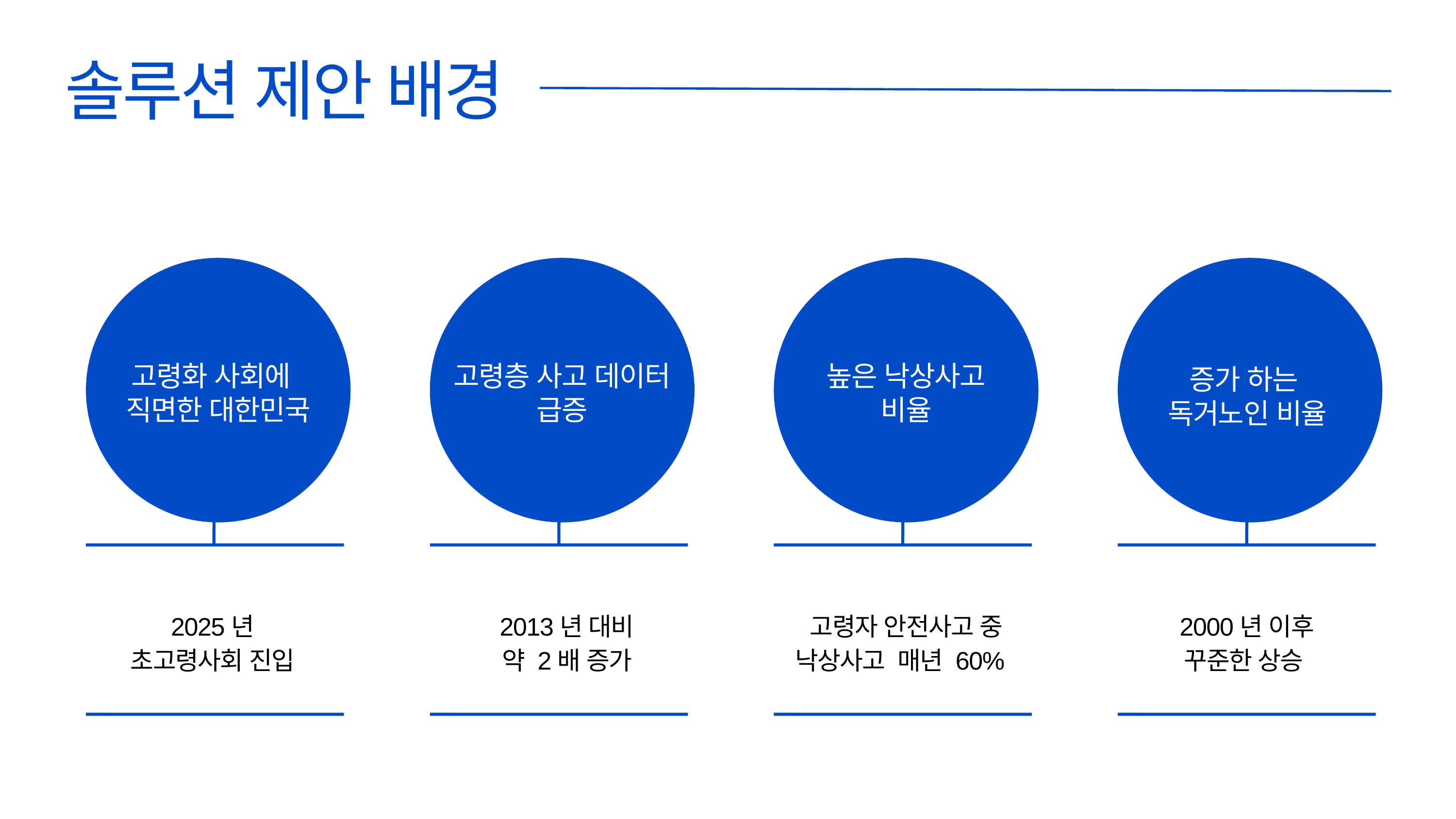

높은 낙상사고
비율
솔루션 제안 배경

고령화 사회에
직면한 대한민국
고령층 사고 데이터
급증
높은 낙상사고
비율
증가 하는
독거노인 비율

2025년
초고령사회 진입

2013년 대비
약 2배 증가

고령자 안전사고 중 낙상사고  매년 60%

2000년 이후
꾸준한 상승